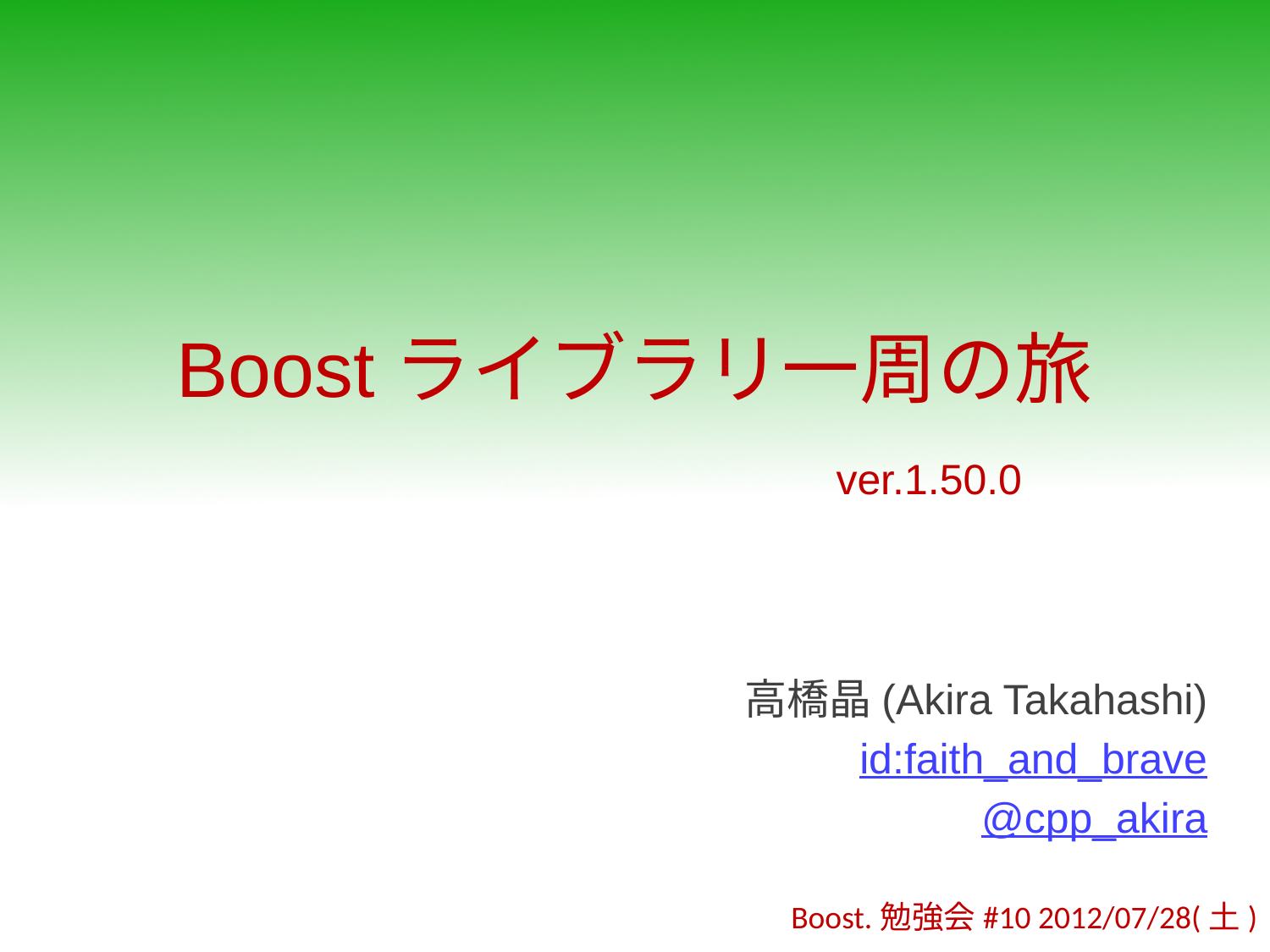

# Boostライブラリ一周の旅
ver.1.50.0
高橋晶(Akira Takahashi)
id:faith_and_brave
@cpp_akira
Boost.勉強会#10 2012/07/28(土)